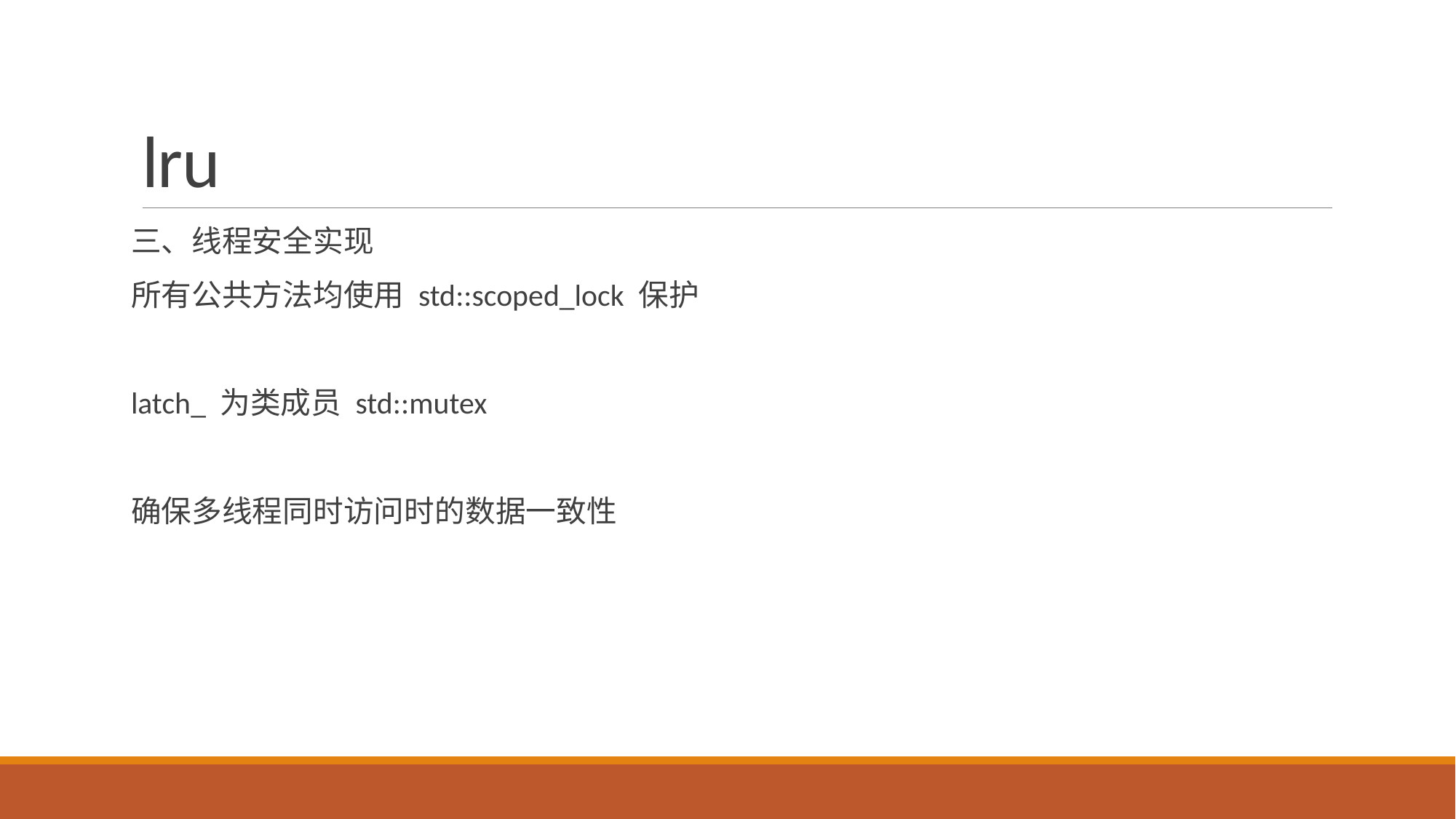

# lru
三、线程安全实现
所有公共方法均使用 std::scoped_lock 保护

latch_ 为类成员 std::mutex

确保多线程同时访问时的数据一致性